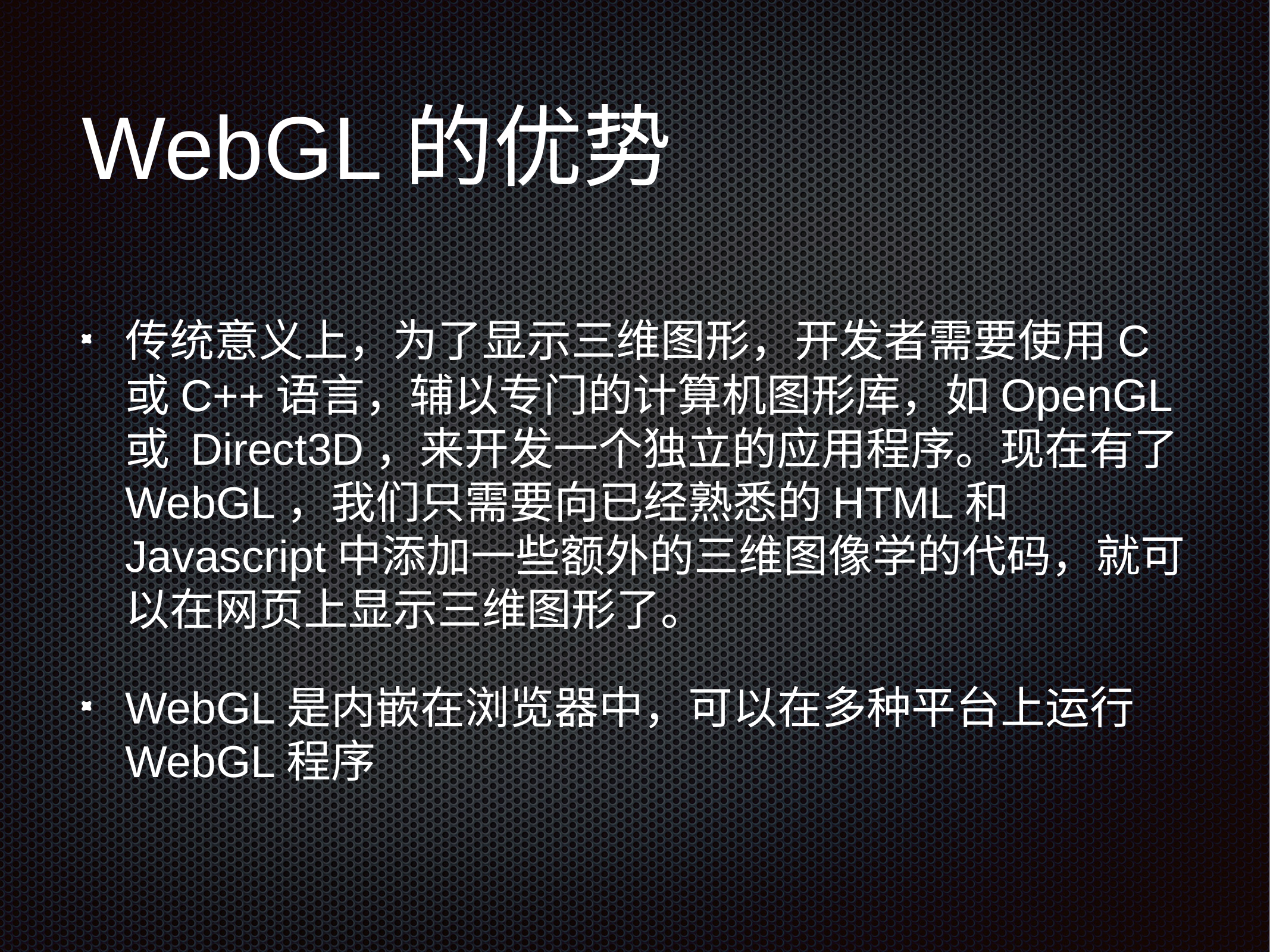

# WebGL的优势
传统意义上，为了显示三维图形，开发者需要使用C或C++语言，辅以专门的计算机图形库，如OpenGL 或 Direct3D，来开发一个独立的应用程序。现在有了WebGL，我们只需要向已经熟悉的HTML和Javascript中添加一些额外的三维图像学的代码，就可以在网页上显示三维图形了。
WebGL是内嵌在浏览器中，可以在多种平台上运行WebGL程序